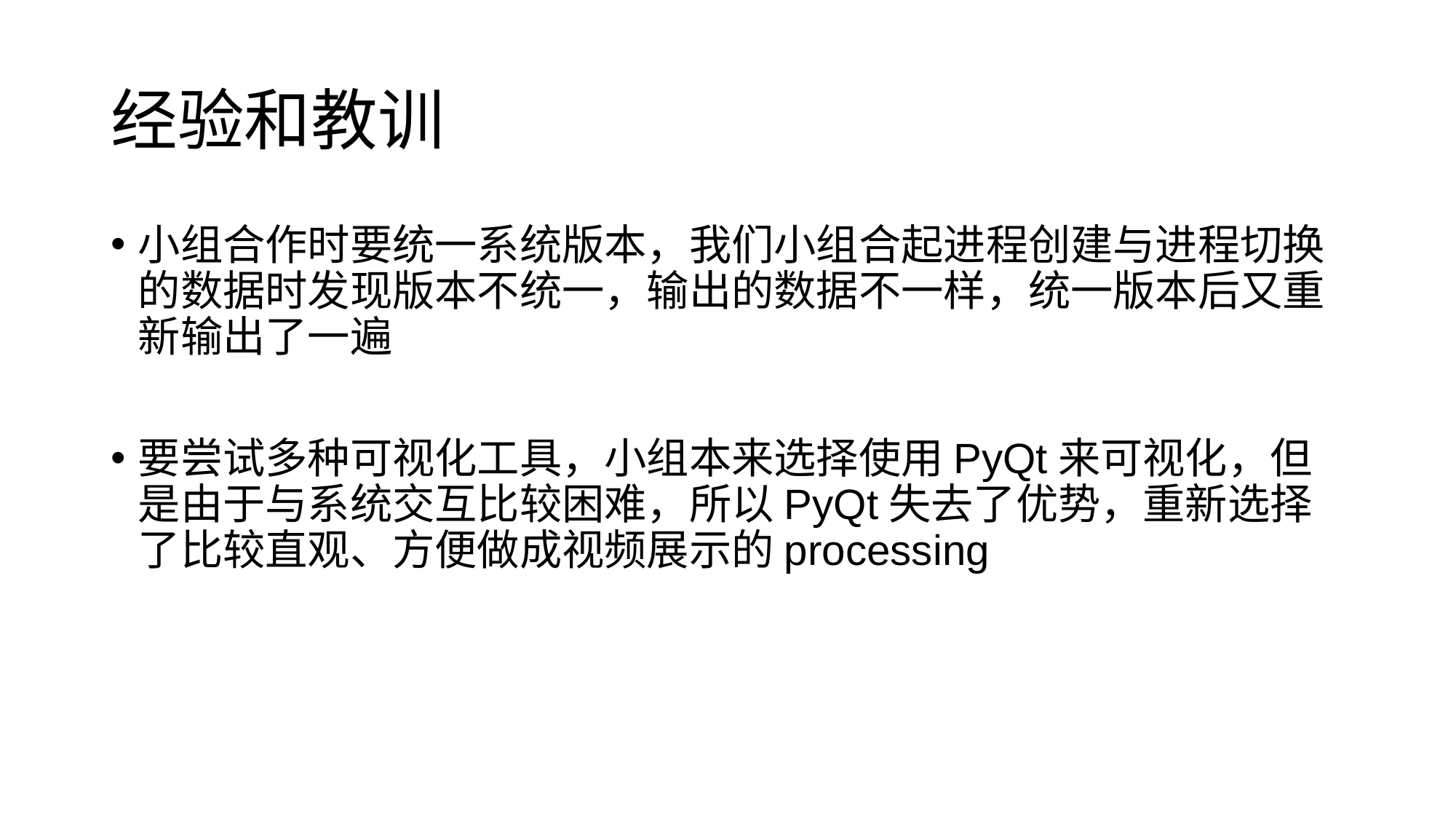

# 经验和教训
小组合作时要统一系统版本，我们小组合起进程创建与进程切换的数据时发现版本不统一，输出的数据不一样，统一版本后又重新输出了一遍

要尝试多种可视化工具，小组本来选择使用PyQt来可视化，但是由于与系统交互比较困难，所以PyQt失去了优势，重新选择了比较直观、方便做成视频展示的processing